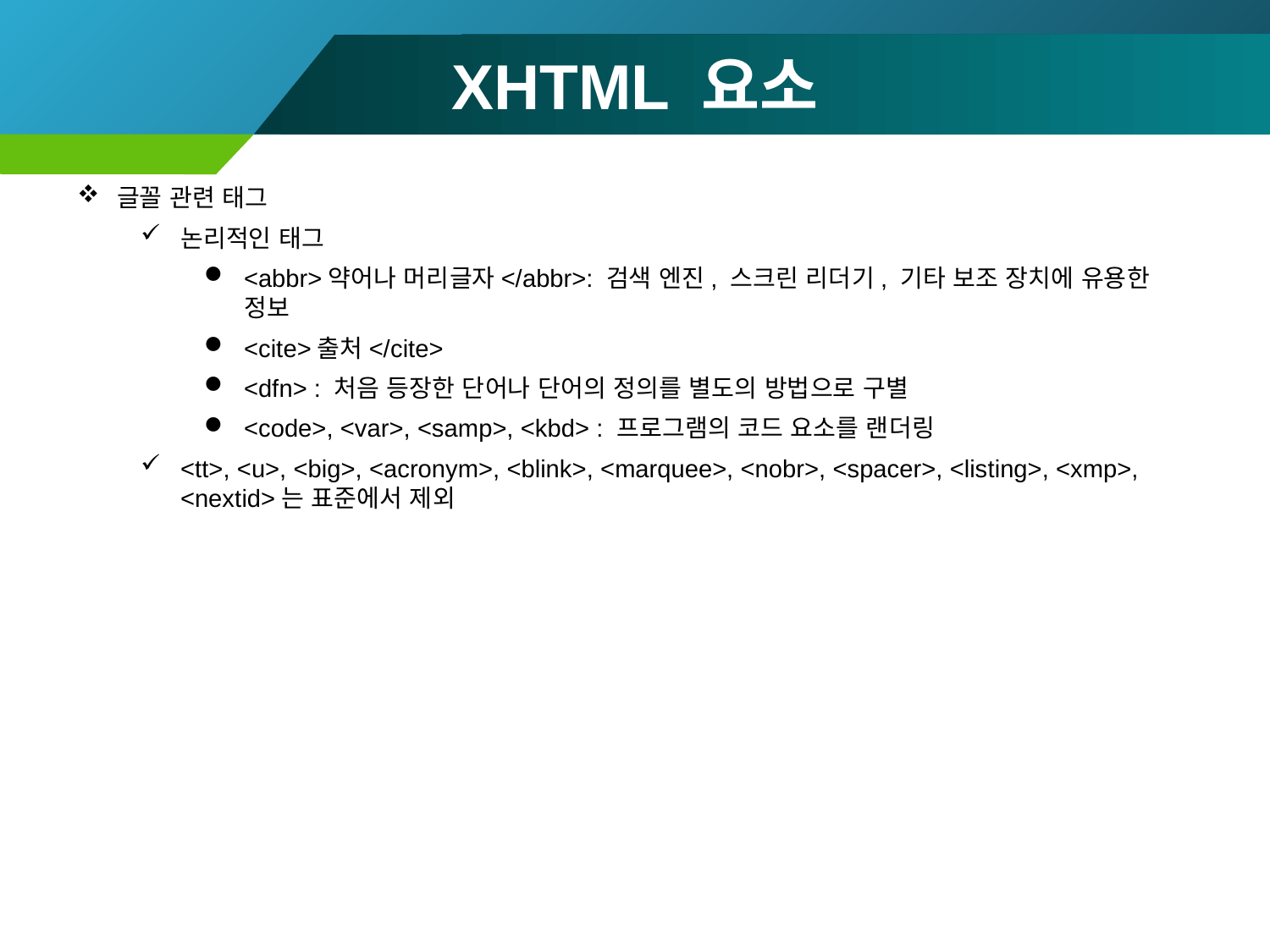

# XHTML 요소
글꼴 관련 태그
논리적인 태그
<abbr>약어나 머리글자</abbr>: 검색 엔진, 스크린 리더기, 기타 보조 장치에 유용한 정보
<cite>출처</cite>
<dfn> : 처음 등장한 단어나 단어의 정의를 별도의 방법으로 구별
<code>, <var>, <samp>, <kbd> : 프로그램의 코드 요소를 랜더링
<tt>, <u>, <big>, <acronym>, <blink>, <marquee>, <nobr>, <spacer>, <listing>, <xmp>, <nextid>는 표준에서 제외
37